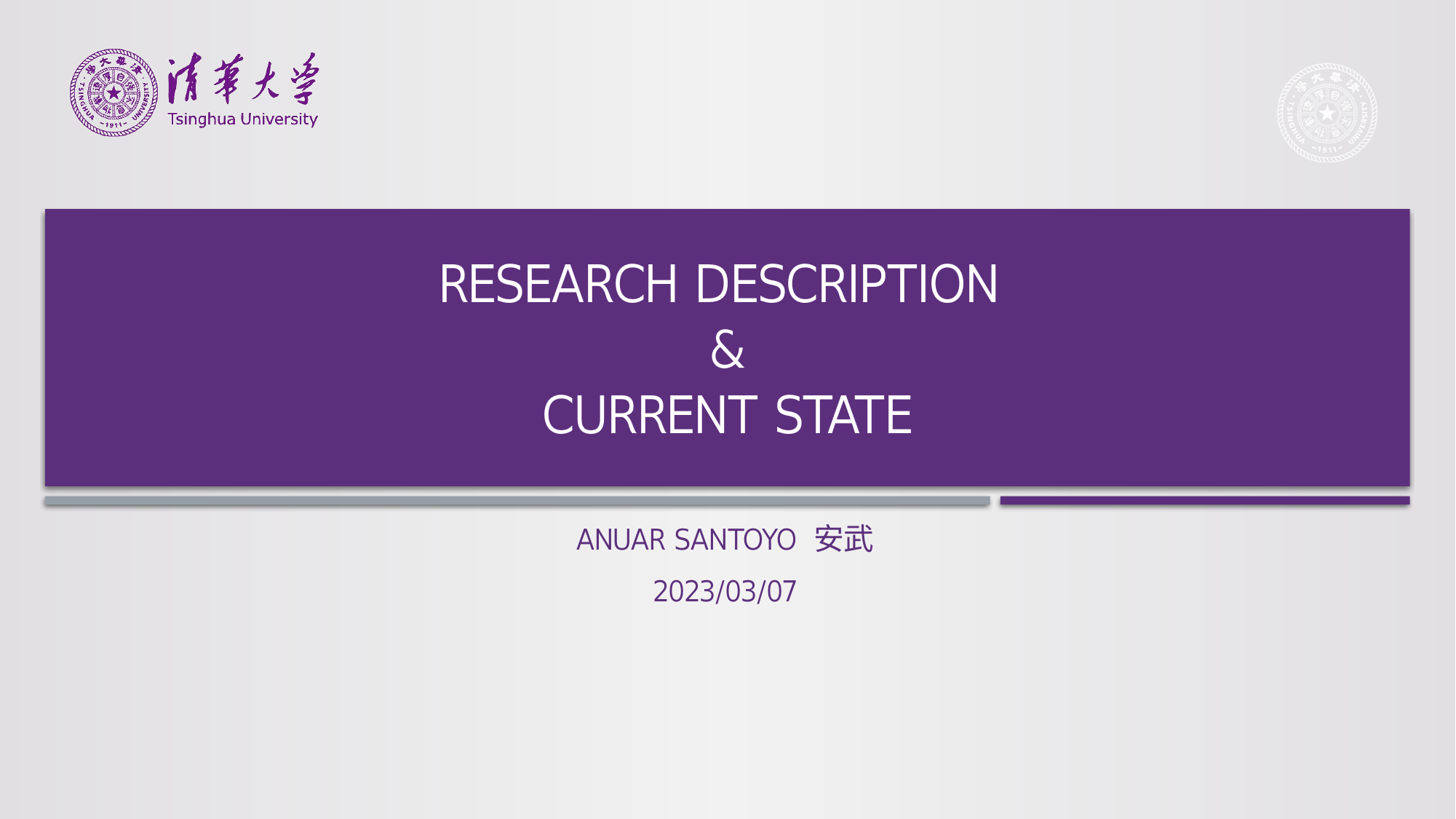

# Research description & current state
Anuar santoyo 安武
2023/03/07